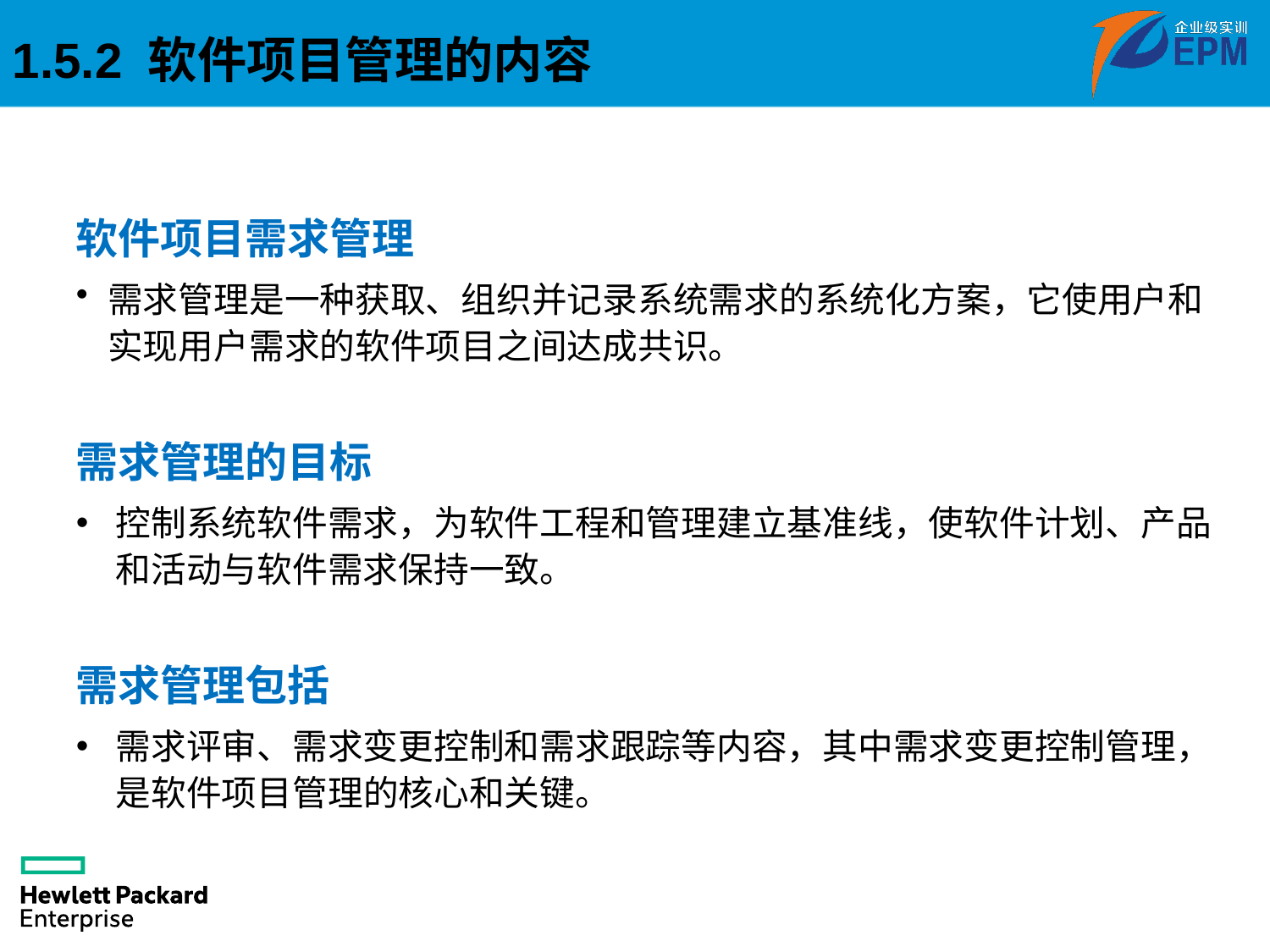

1.5.2 软件项目管理的内容
软件项目需求管理
需求管理是一种获取、组织并记录系统需求的系统化方案，它使用户和实现用户需求的软件项目之间达成共识。

需求管理的目标
控制系统软件需求，为软件工程和管理建立基准线，使软件计划、产品和活动与软件需求保持一致。

需求管理包括
需求评审、需求变更控制和需求跟踪等内容，其中需求变更控制管理，是软件项目管理的核心和关键。